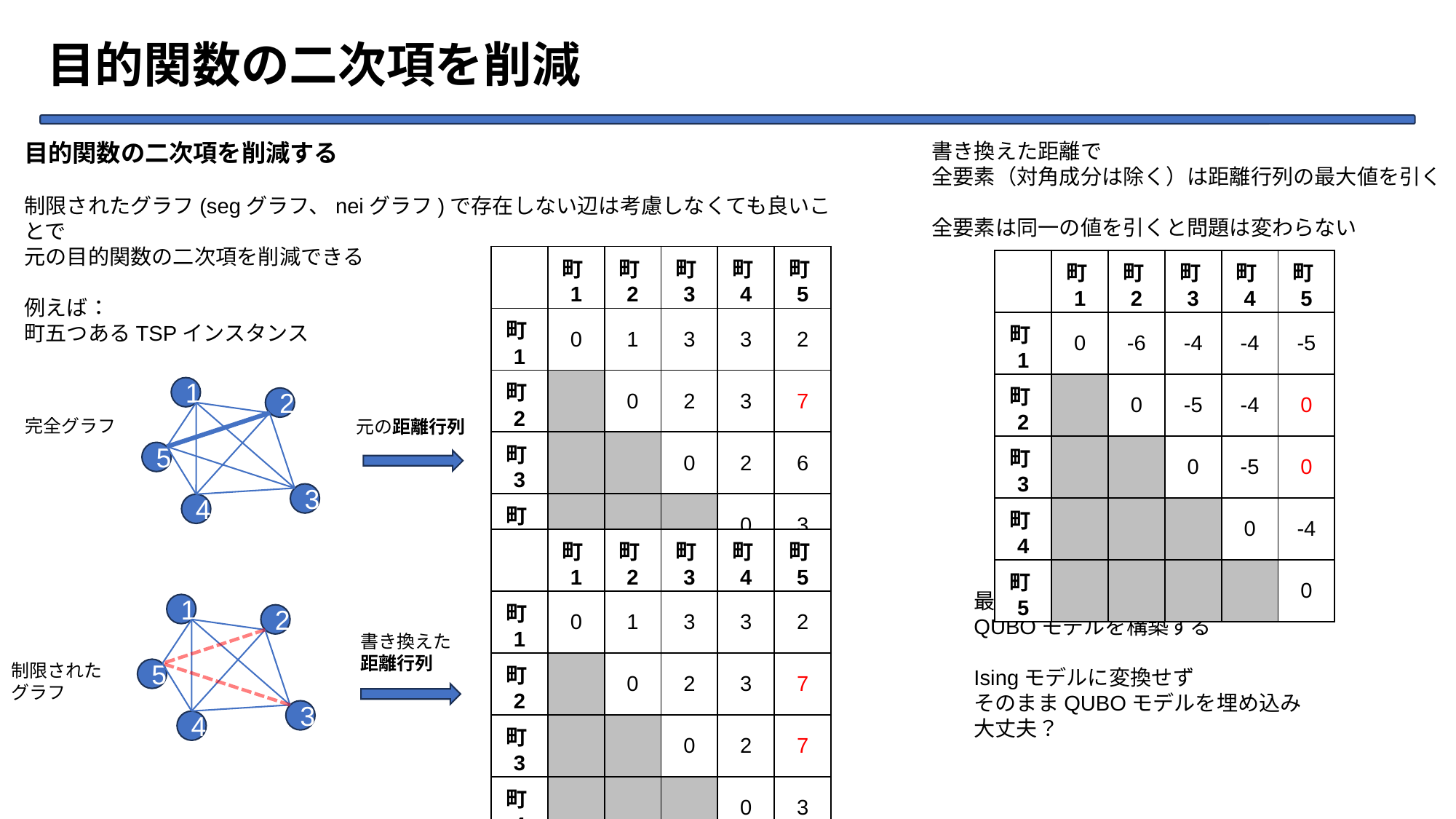

目的関数の二次項を削減

目的関数の二次項を削減する

制限されたグラフ(segグラフ、neiグラフ)で存在しない辺は考慮しなくても良いことで
元の目的関数の二次項を削減できる

例えば：
町五つあるTSPインスタンス
書き換えた距離で
全要素（対角成分は除く）は距離行列の最大値を引く

全要素は同一の値を引くと問題は変わらない
|  | 町1 | 町2 | 町3 | 町4 | 町5 |
| --- | --- | --- | --- | --- | --- |
| 町1 | 0 | 1 | 3 | 3 | 2 |
| 町2 |  | 0 | 2 | 3 | 7 |
| 町3 |  |  | 0 | 2 | 6 |
| 町4 |  |  |  | 0 | 3 |
| 町5 |  |  |  |  | 0 |
|  | 町1 | 町2 | 町3 | 町4 | 町5 |
| --- | --- | --- | --- | --- | --- |
| 町1 | 0 | -6 | -4 | -4 | -5 |
| 町2 |  | 0 | -5 | -4 | 0 |
| 町3 |  |  | 0 | -5 | 0 |
| 町4 |  |  |  | 0 | -4 |
| 町5 |  |  |  |  | 0 |
1
2
5
3
4
完全グラフ
元の距離行列

|  | 町1 | 町2 | 町3 | 町4 | 町5 |
| --- | --- | --- | --- | --- | --- |
| 町1 | 0 | 1 | 3 | 3 | 2 |
| 町2 |  | 0 | 2 | 3 | 7 |
| 町3 |  |  | 0 | 2 | 7 |
| 町4 |  |  |  | 0 | 3 |
| 町5 |  |  |  |  | 0 |
最大値を引いた距離行列に基づいて
QUBOモデルを構築する

Isingモデルに変換せず
そのままQUBOモデルを埋め込み
大丈夫？
1
2
5
3
4
書き換えた
距離行列
制限された
グラフ